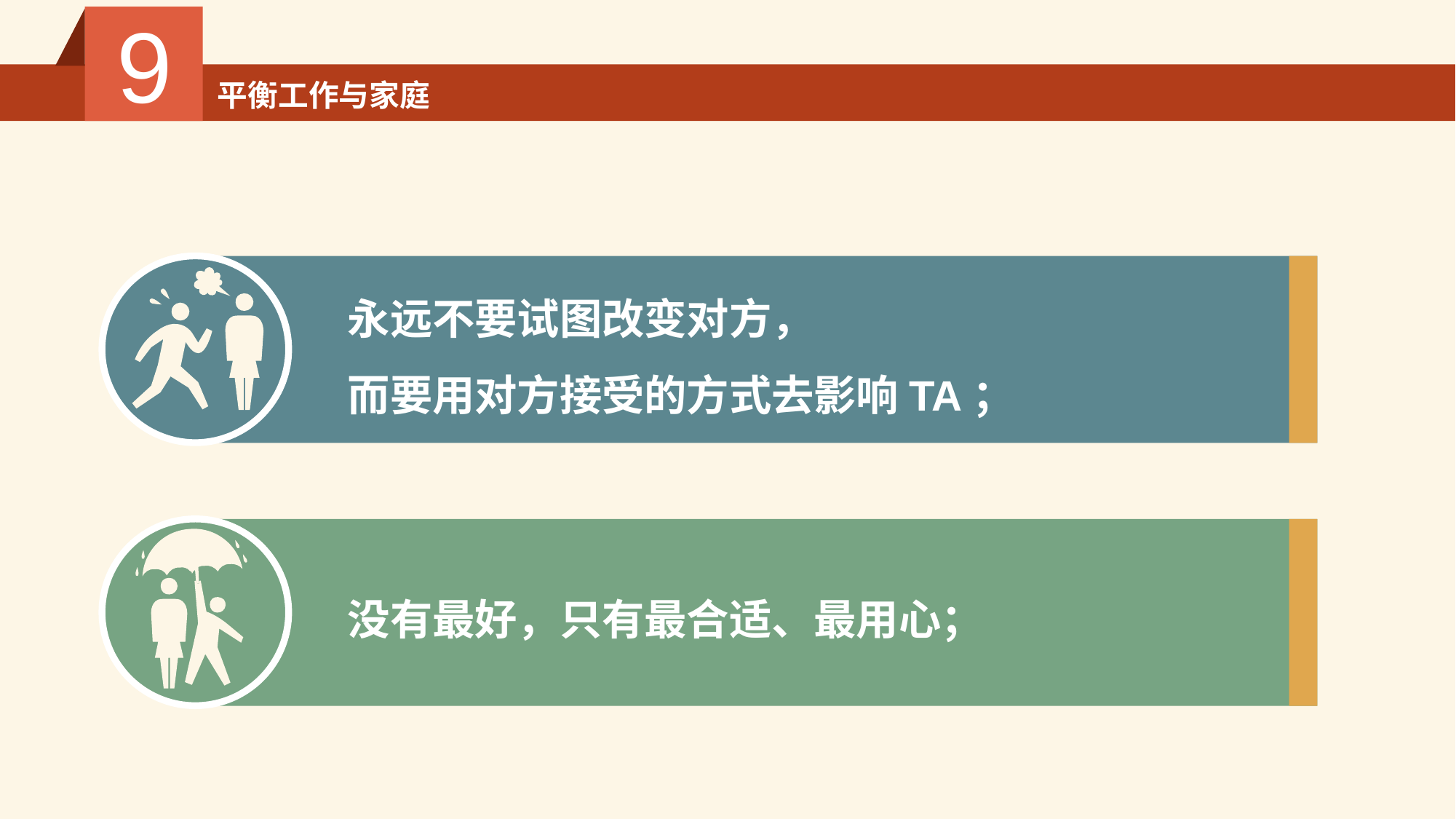

9

平衡工作与家庭

永远不要试图改变对方，
而要用对方接受的方式去影响TA；

没有最好，只有最合适、最用心；